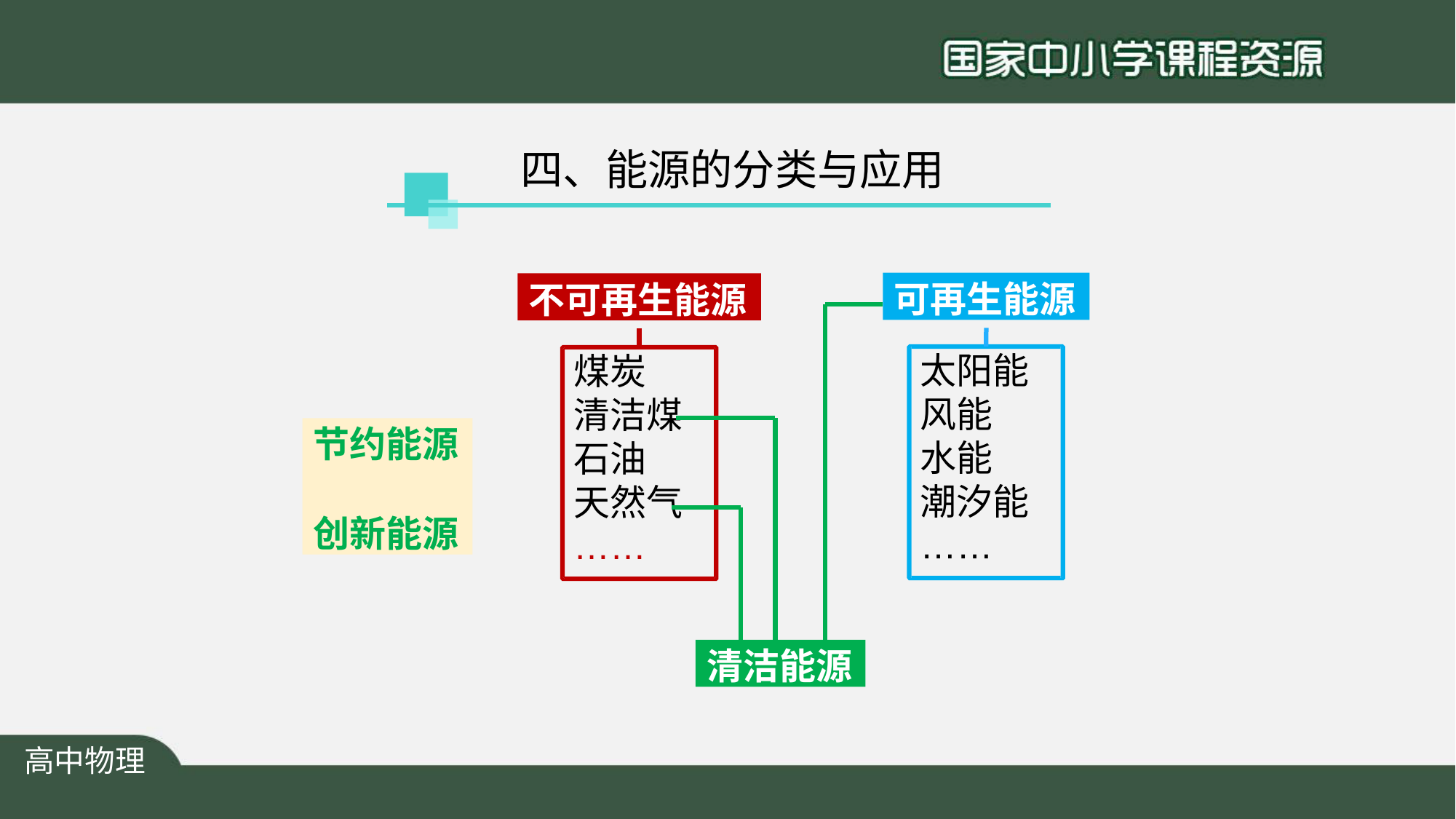

# 四、能源的分类与应用

可再生能源
不可再生能源

太阳能 风能 水能 潮汐能
……
煤炭 清洁煤
节约能源

创新能源

石油 天然气
……

清洁能源
高中物理